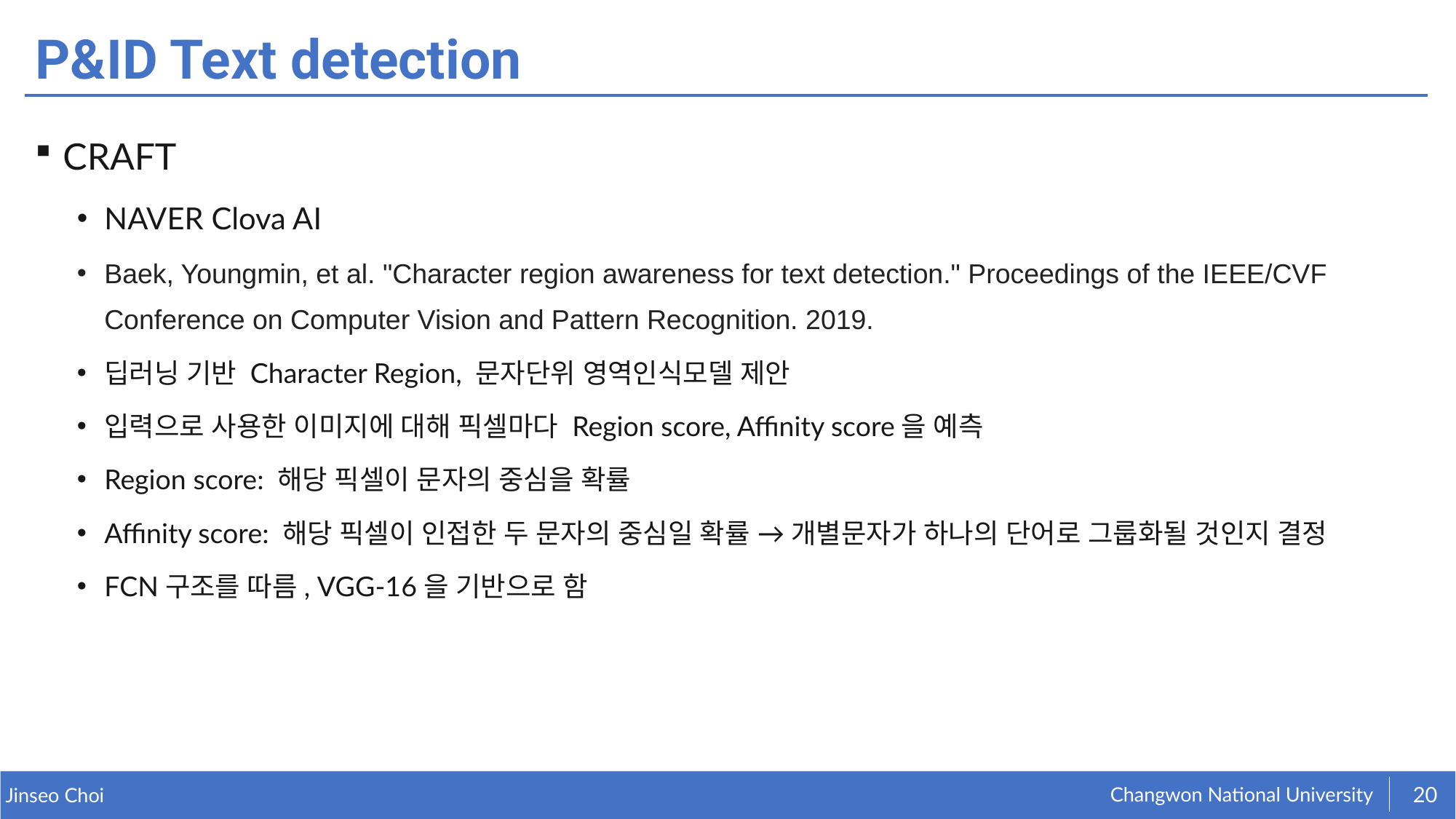

# P&ID Text detection
CRAFT
NAVER Clova AI
Baek, Youngmin, et al. "Character region awareness for text detection." Proceedings of the IEEE/CVF Conference on Computer Vision and Pattern Recognition. 2019.
딥러닝 기반 Character Region, 문자단위 영역인식모델 제안
입력으로 사용한 이미지에 대해 픽셀마다 Region score, Affinity score을 예측
Region score: 해당 픽셀이 문자의 중심을 확률
Affinity score: 해당 픽셀이 인접한 두 문자의 중심일 확률 → 개별문자가 하나의 단어로 그룹화될 것인지 결정
FCN구조를 따름, VGG-16을 기반으로 함
20